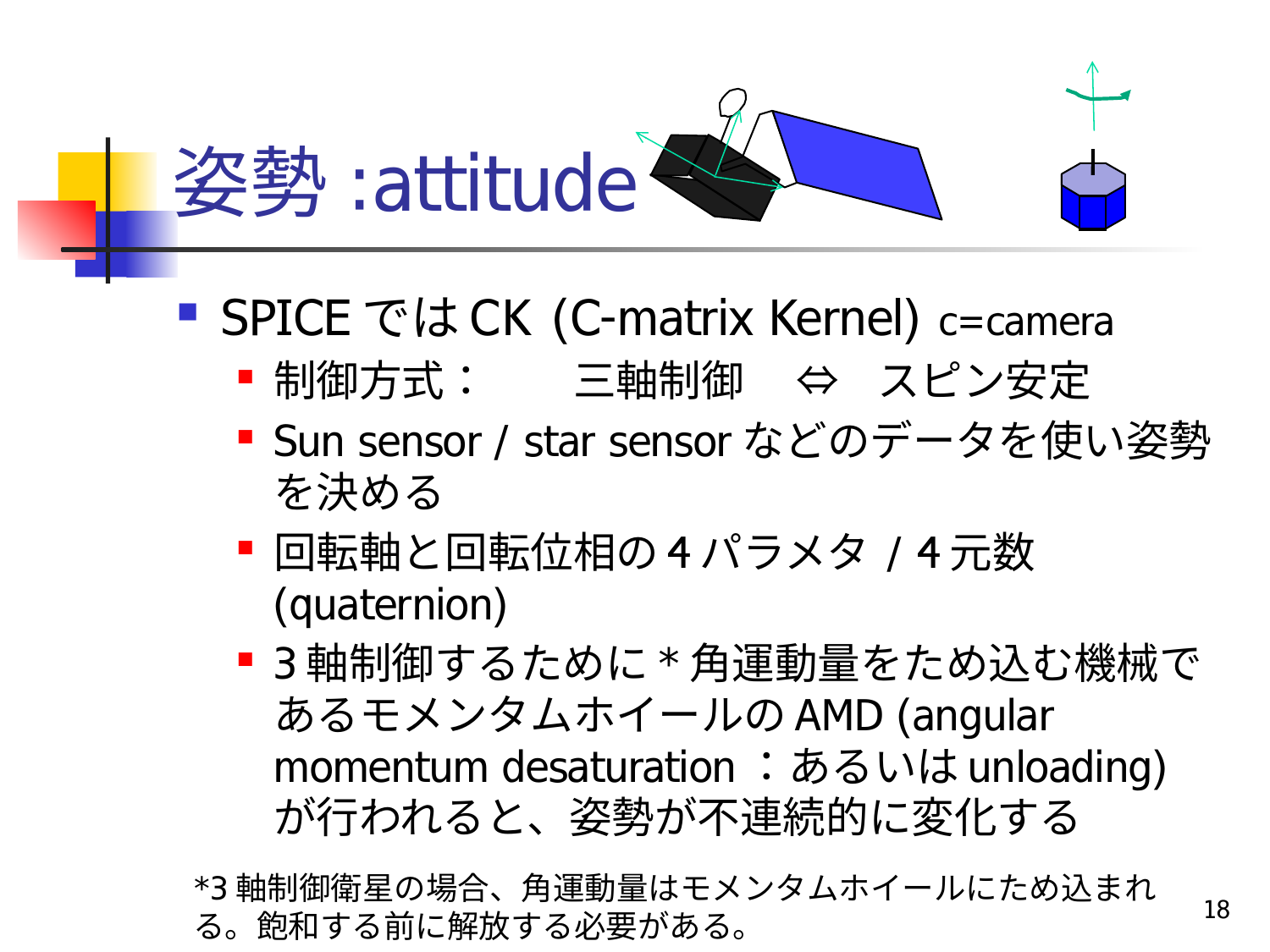

# 姿勢:attitude

SPICEではCK (C-matrix Kernel) c=camera
制御方式：　　三軸制御　 ⇔    スピン安定
Sun sensor / star sensorなどのデータを使い姿勢を決める
回転軸と回転位相の4パラメタ / 4元数(quaternion)
3軸制御するために*角運動量をため込む機械であるモメンタムホイールのAMD (angular momentum desaturation：あるいはunloading) が行われると、姿勢が不連続的に変化する

*3軸制御衛星の場合、角運動量はモメンタムホイールにため込まれる。飽和する前に解放する必要がある。
18